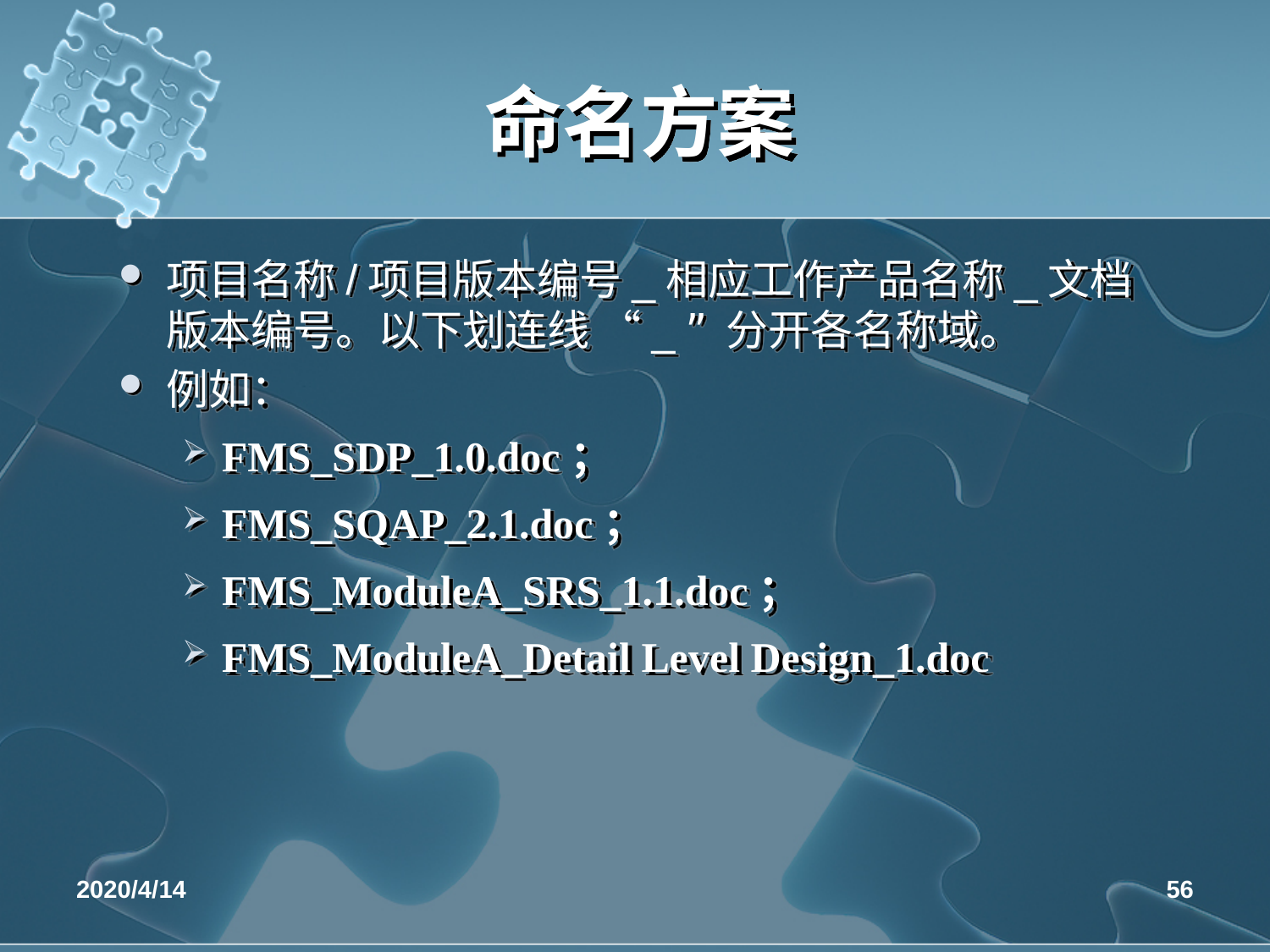

# 命名方案
项目名称/项目版本编号_相应工作产品名称_文档版本编号。以下划连线 “_ ” 分开各名称域。
例如：
FMS_SDP_1.0.doc；
FMS_SQAP_2.1.doc；
FMS_ModuleA_SRS_1.1.doc；
FMS_ModuleA_Detail Level Design_1.doc

2020/4/14
56